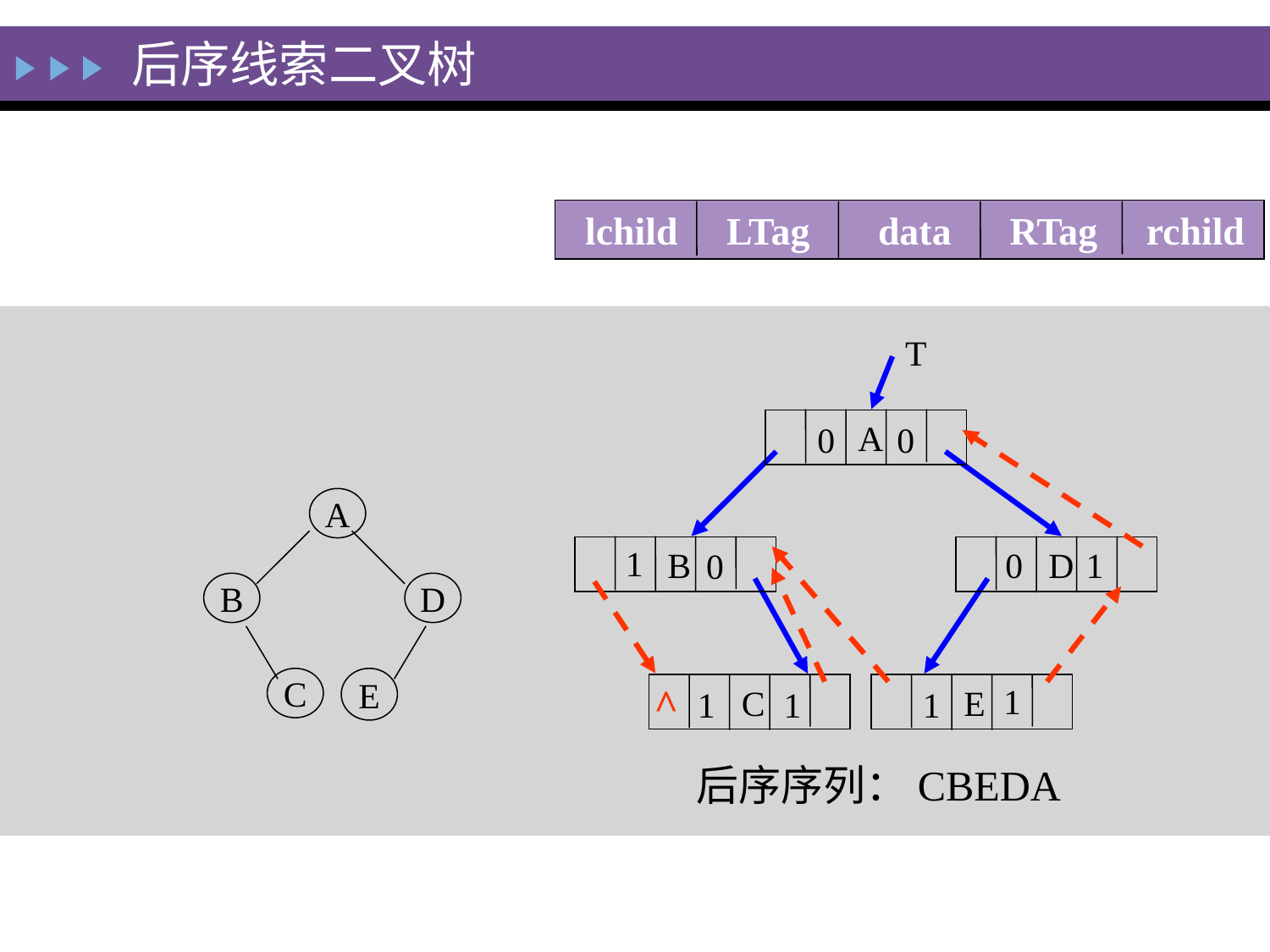

后序线索二叉树
  lchild     LTag       data      RTag     rchild

T

         A

         B

         D

         C

         E

后序序列：CBEDA
0
0

A

B
D

C
E
1
0
1
0

^
1
1
1
1